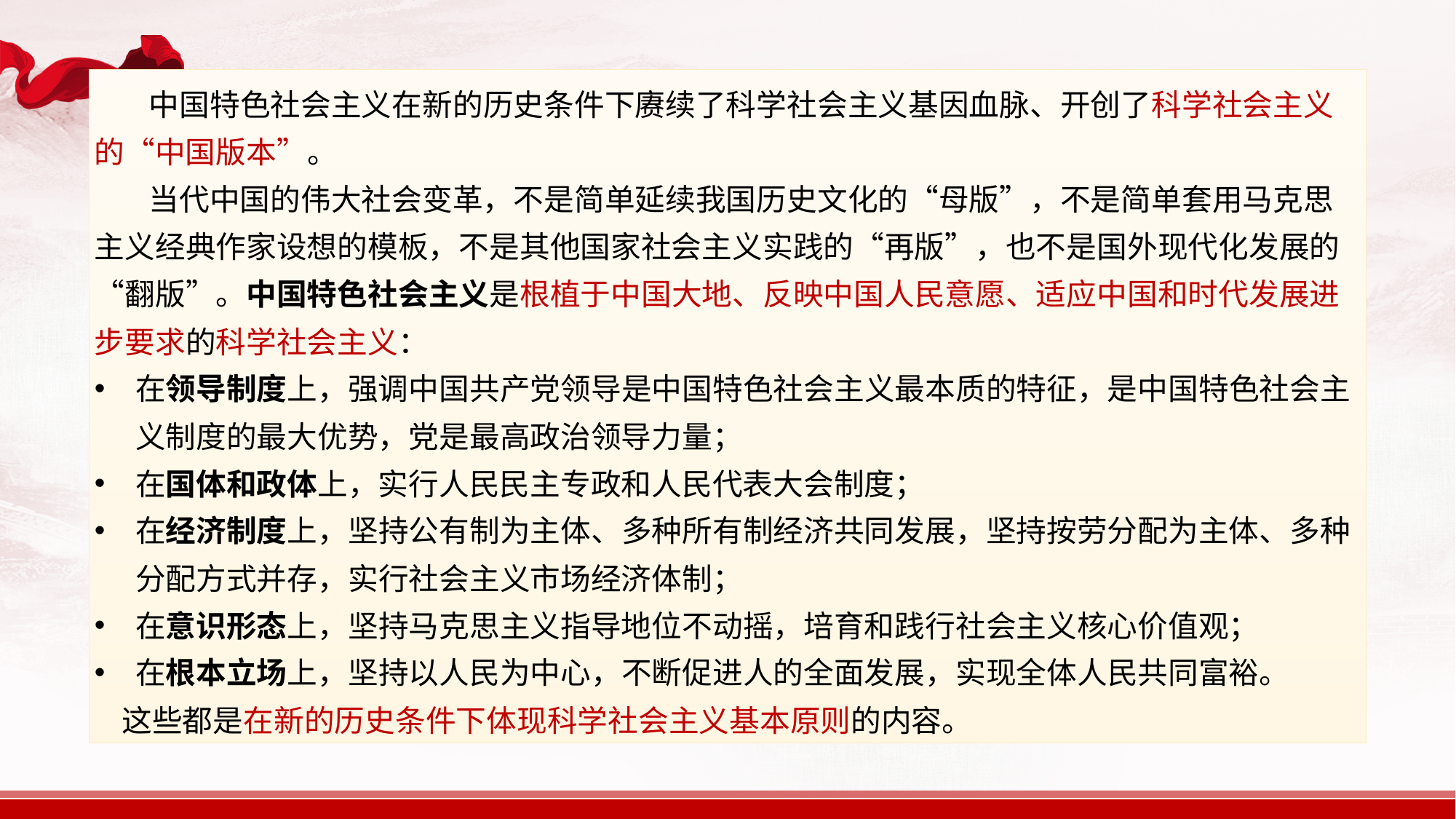

中国特色社会主义在新的历史条件下赓续了科学社会主义基因血脉、开创了科学社会主义的“中国版本”。
当代中国的伟大社会变革，不是简单延续我国历史文化的“母版”，不是简单套用马克思主义经典作家设想的模板，不是其他国家社会主义实践的“再版”，也不是国外现代化发展的“翻版”。中国特色社会主义是根植于中国大地、反映中国人民意愿、适应中国和时代发展进步要求的科学社会主义：
在领导制度上，强调中国共产党领导是中国特色社会主义最本质的特征，是中国特色社会主义制度的最大优势，党是最高政治领导力量；
在国体和政体上，实行人民民主专政和人民代表大会制度；
在经济制度上，坚持公有制为主体、多种所有制经济共同发展，坚持按劳分配为主体、多种分配方式并存，实行社会主义市场经济体制；
在意识形态上，坚持马克思主义指导地位不动摇，培育和践行社会主义核心价值观；
在根本立场上，坚持以人民为中心，不断促进人的全面发展，实现全体人民共同富裕。
   这些都是在新的历史条件下体现科学社会主义基本原则的内容。